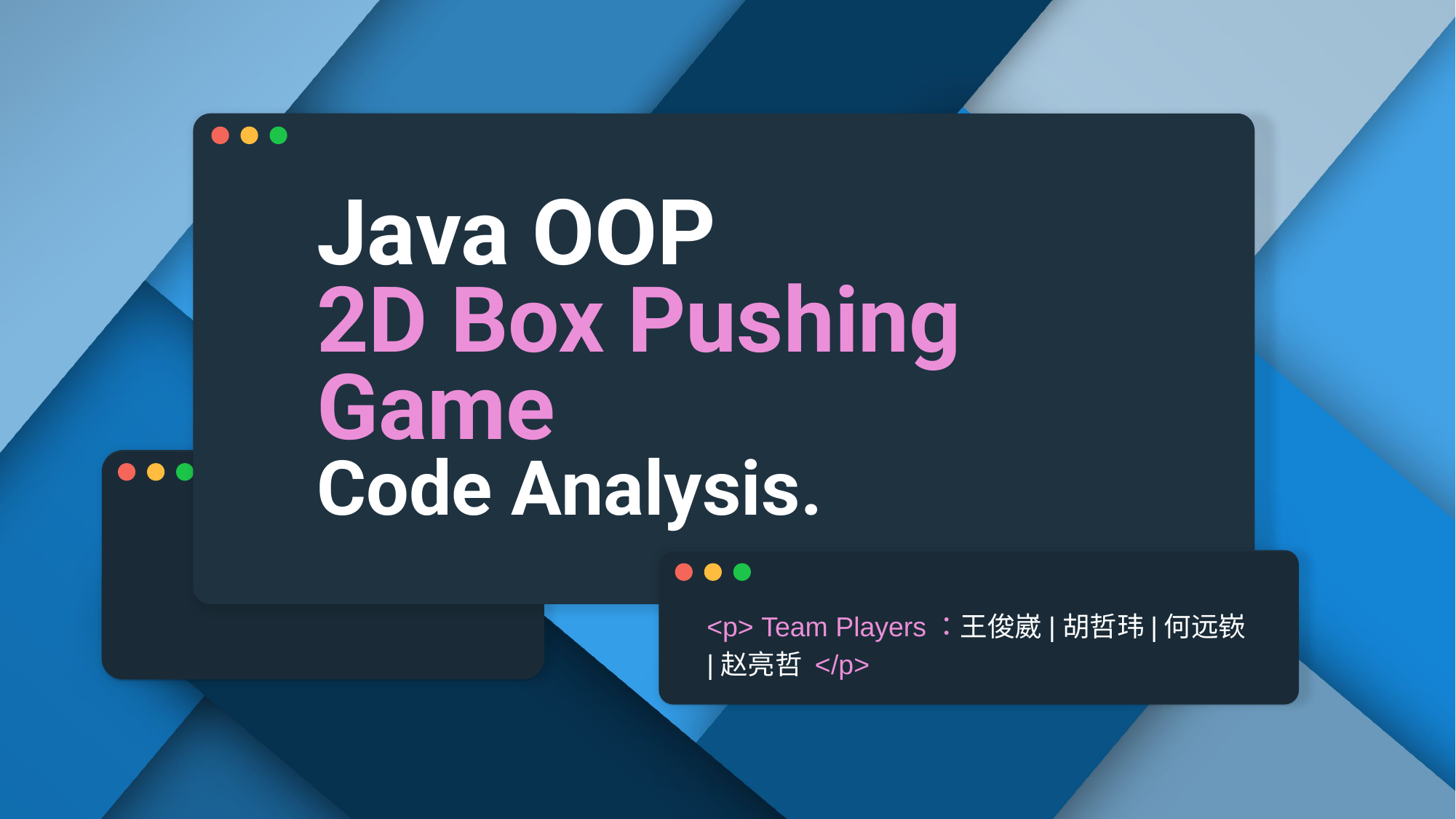

# Java OOP 2D Box Pushing Game Code Analysis.
<p> Team Players：王俊崴|胡哲玮|何远嵚|赵亮哲 </p>